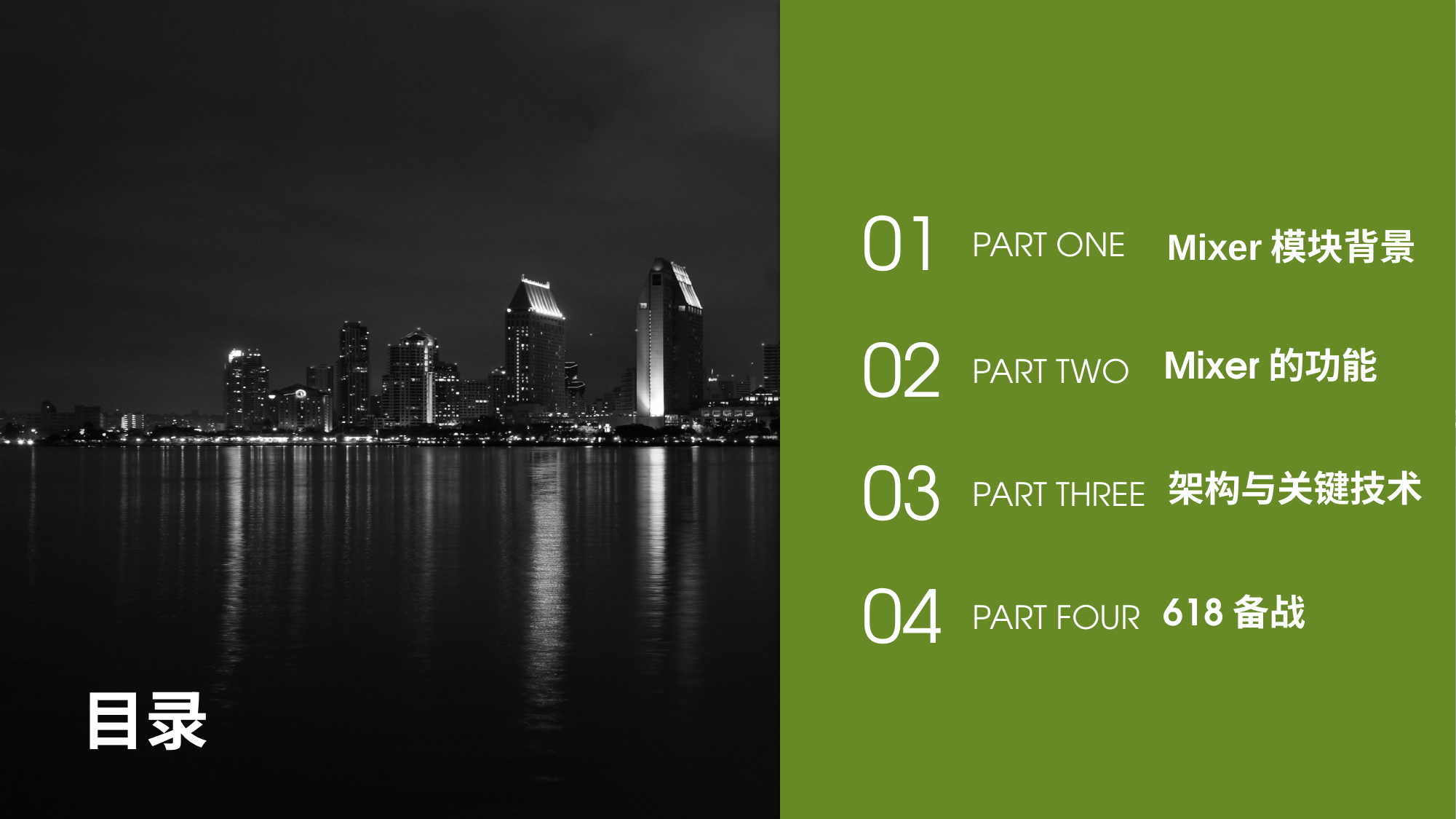

01
Mixer模块背景
PART ONE
02
PART TWO
Mixer的功能
03
PART THREE
架构与关键技术
04
PART FOUR
618备战
目录